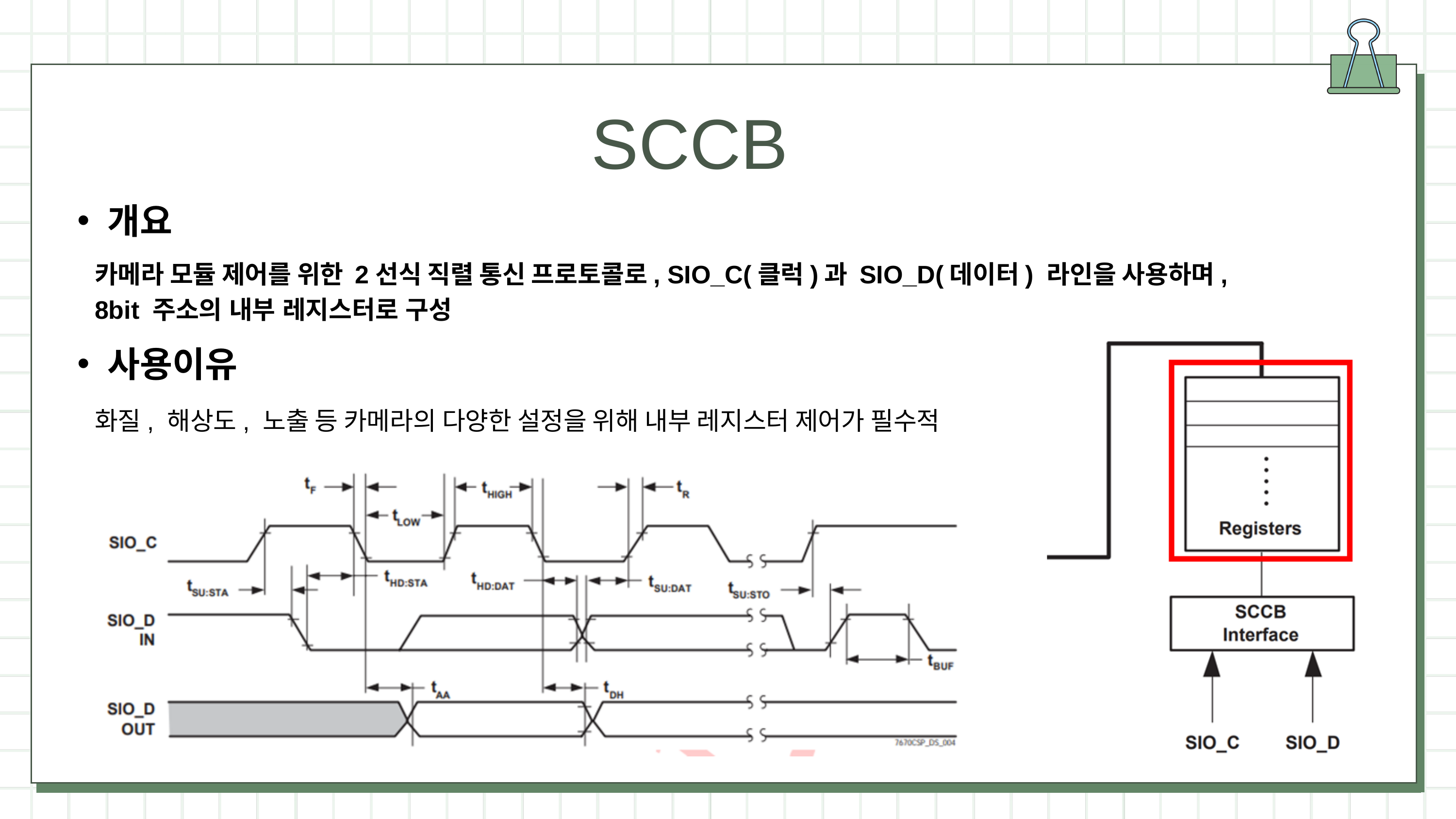

SCCB
개요
카메라 모듈 제어를 위한 2선식 직렬 통신 프로토콜로, SIO_C(클럭)과 SIO_D(데이터) 라인을 사용하며, 8bit 주소의 내부 레지스터로 구성

사용이유
화질, 해상도, 노출 등 카메라의 다양한 설정을 위해 내부 레지스터 제어가 필수적